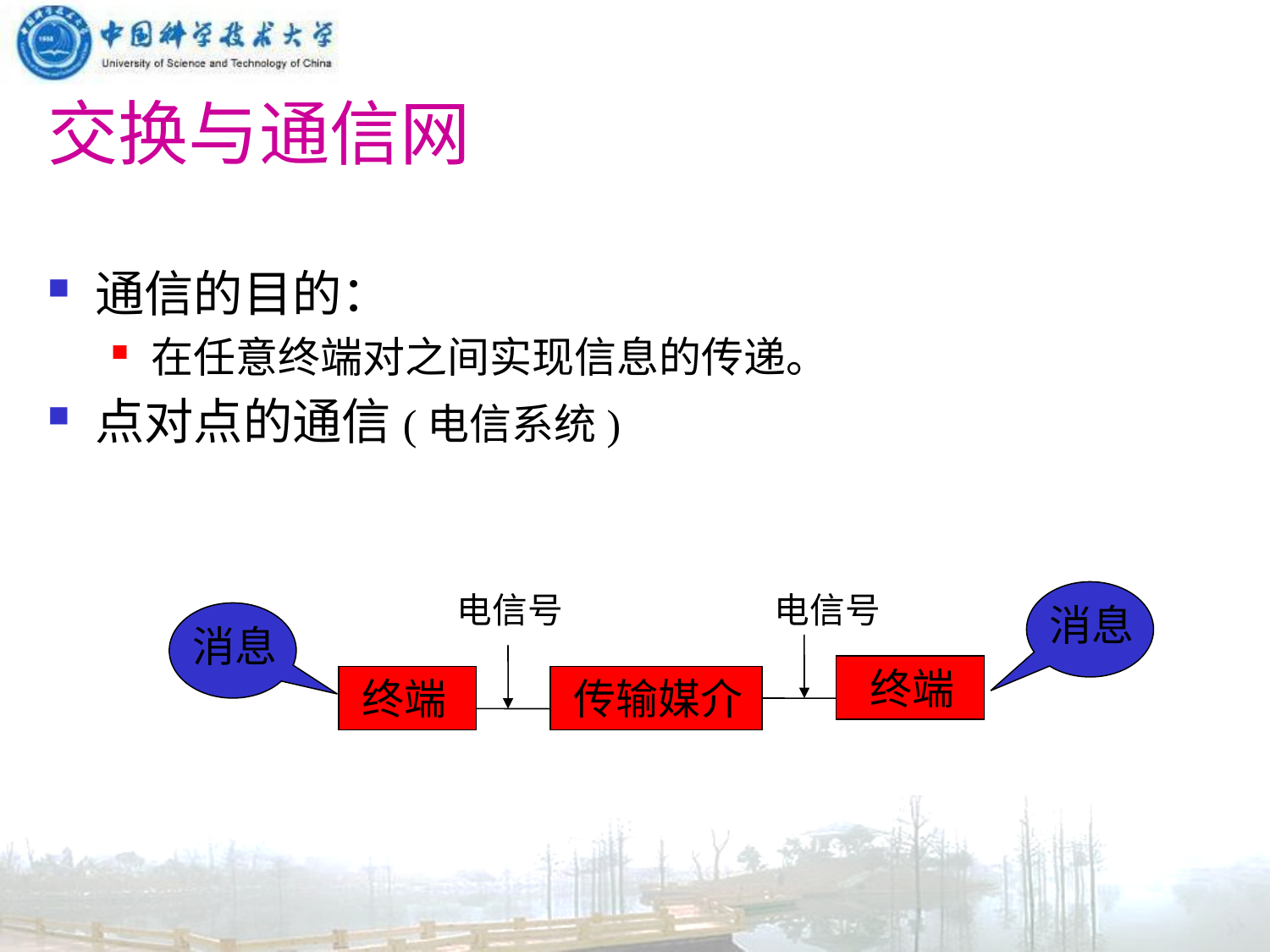

# 交换与通信网
通信的目的：
在任意终端对之间实现信息的传递。
点对点的通信(电信系统)
电信号
电信号

消息

消息

终端

终端

传输媒介